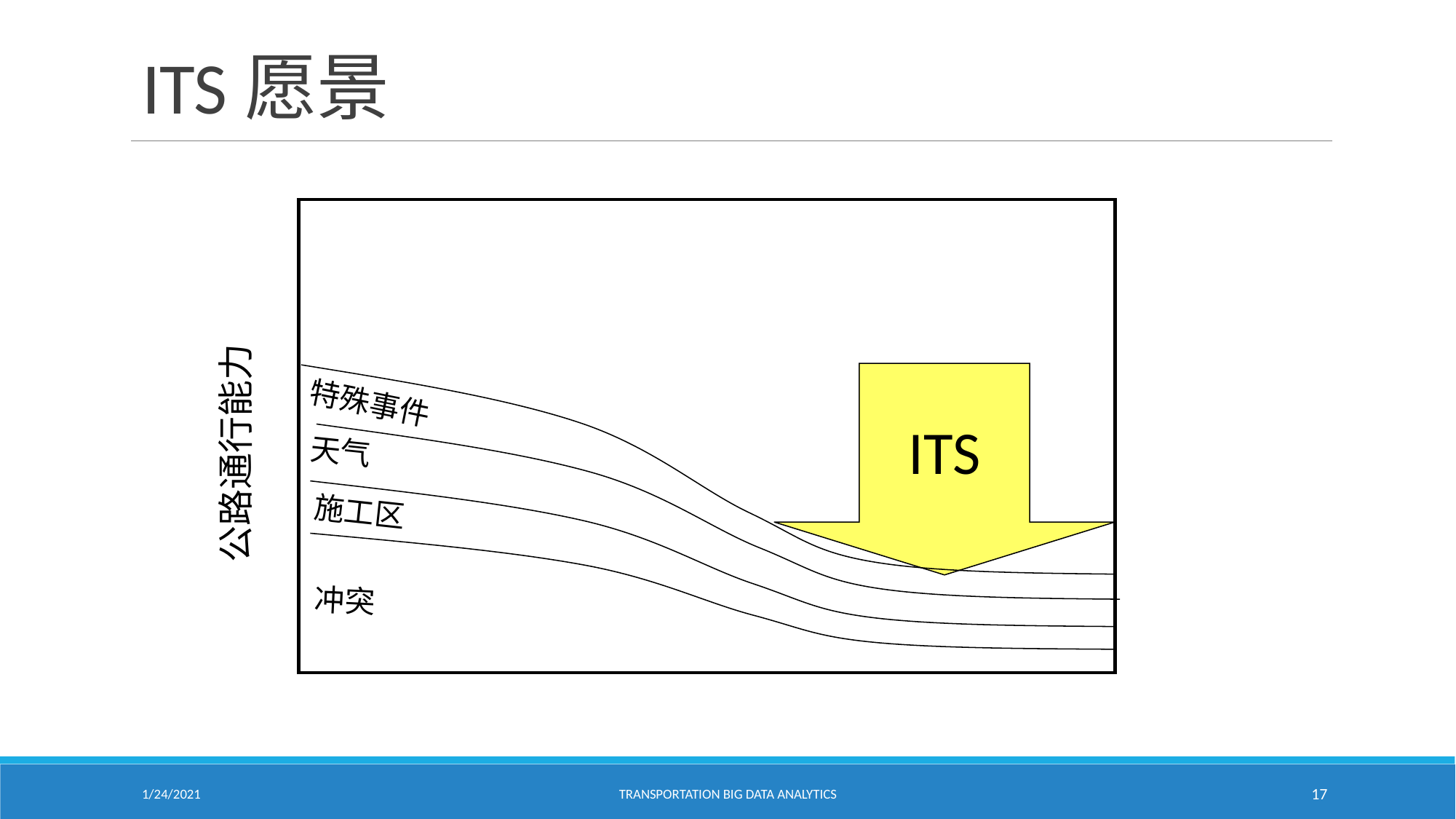

# ITS愿景

特殊事件
ITS

公路通行能力
天气

施工区

冲突
1/24/2021
Transportation Big Data Analytics
17